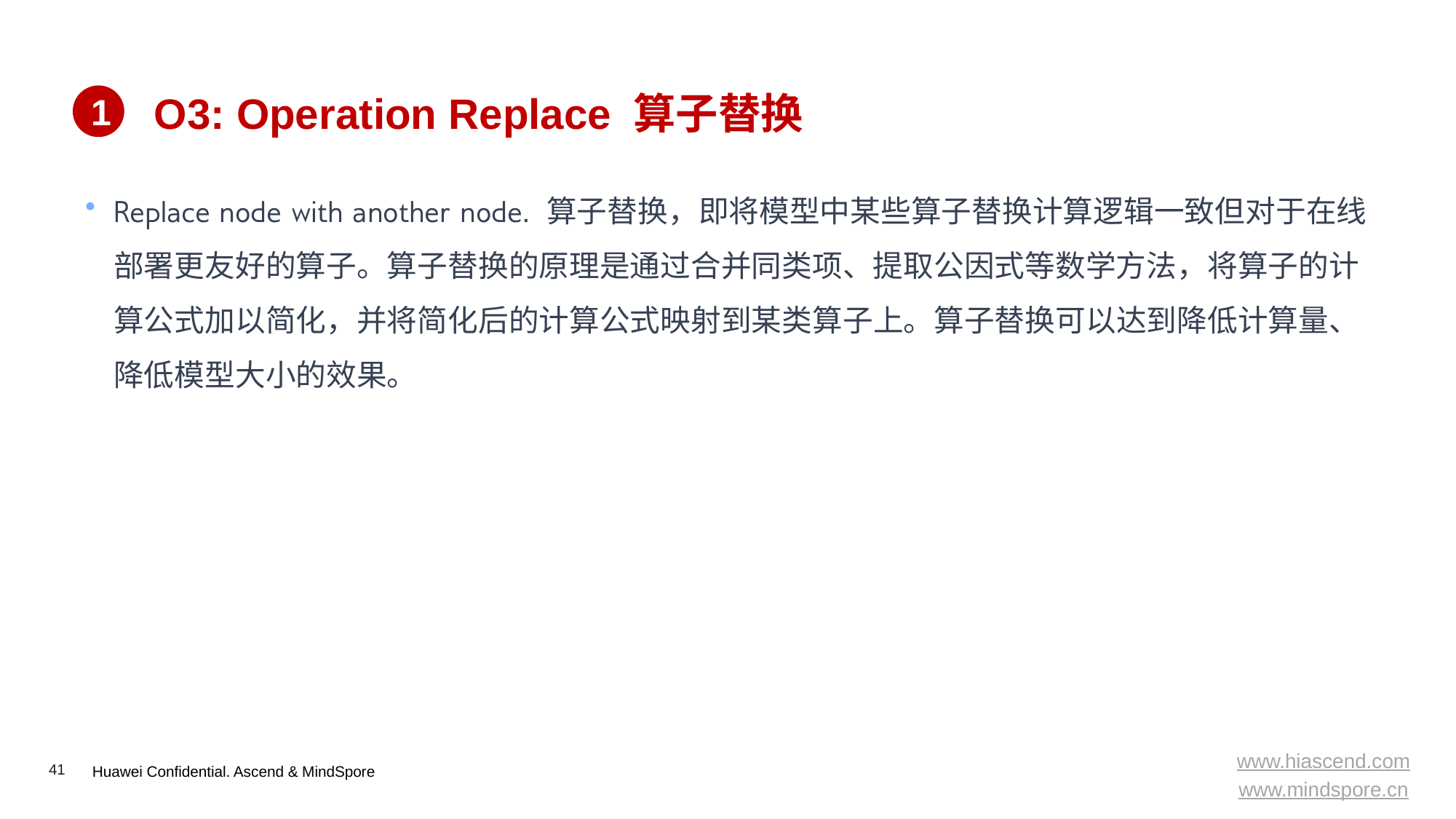

# O3: Operation Replace 算子替换
1
Replace node with another node. 算子替换，即将模型中某些算子替换计算逻辑一致但对于在线部署更友好的算子。算子替换的原理是通过合并同类项、提取公因式等数学方法，将算子的计算公式加以简化，并将简化后的计算公式映射到某类算子上。算子替换可以达到降低计算量、降低模型大小的效果。